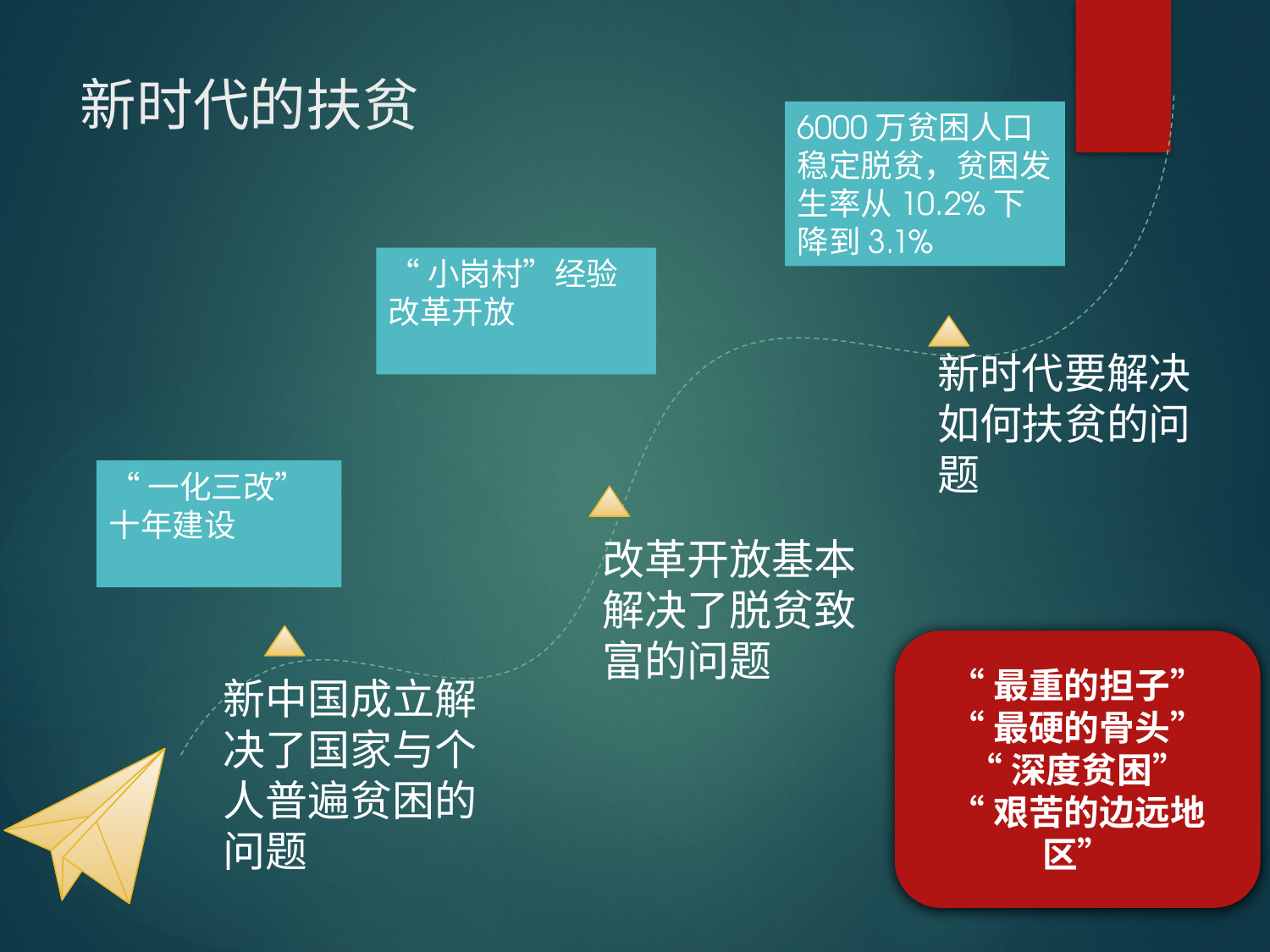

# 新时代的扶贫
6000万贫困人口稳定脱贫，贫困发生率从10.2%下降到3.1%

“小岗村”经验
改革开放

新时代要解决如何扶贫的问题
“一化三改”
十年建设

改革开放基本解决了脱贫致富的问题

“最重的担子”
“最硬的骨头”
“深度贫困”
“艰苦的边远地区”
新中国成立解决了国家与个人普遍贫困的问题